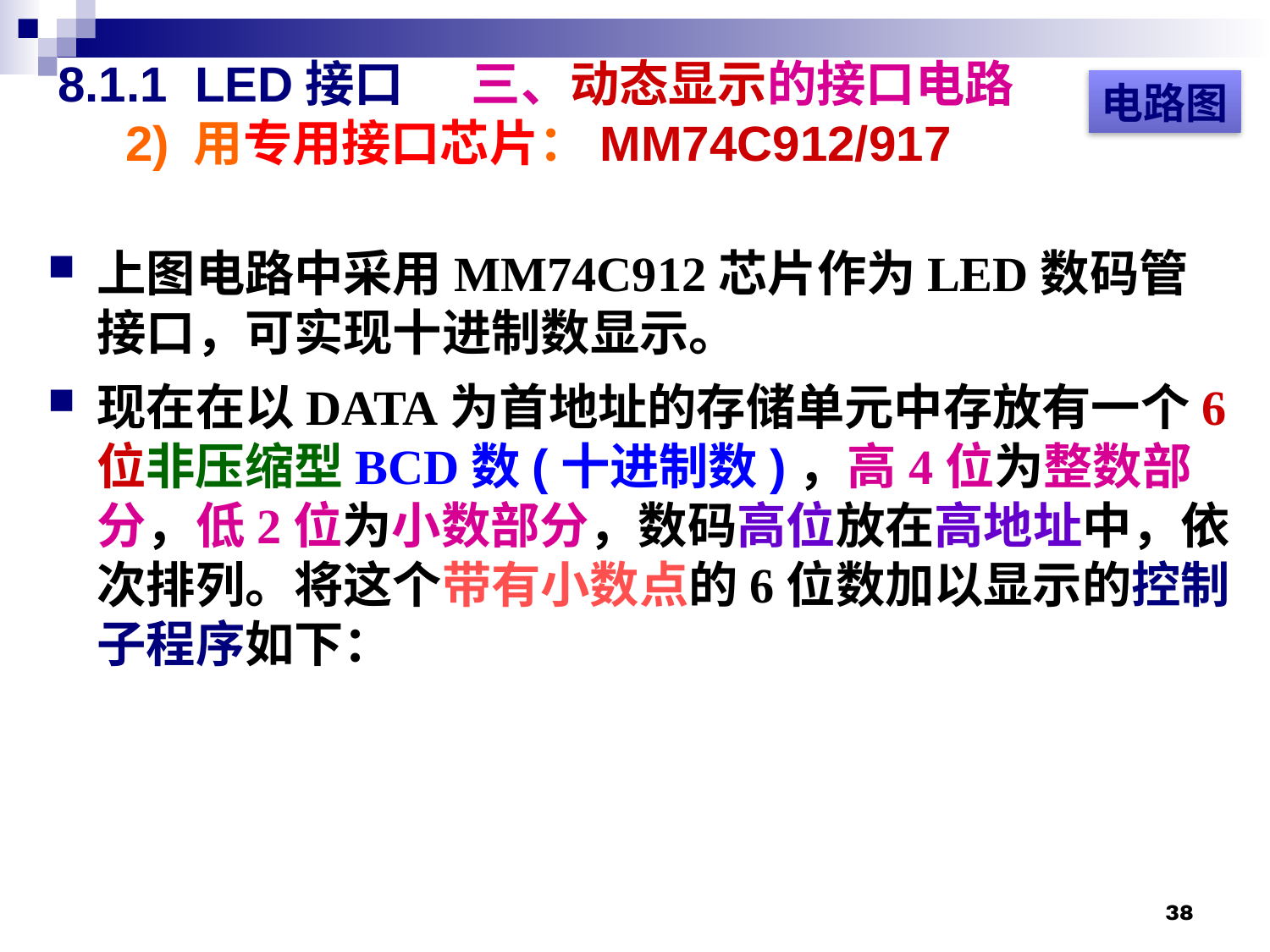

# 8.1.1  LED接口      三、动态显示的接口电路 2) 用专用接口芯片：MM74C912/917
电路图
上图电路中采用MM74C912芯片作为LED数码管接口，可实现十进制数显示。
现在在以DATA为首地址的存储单元中存放有一个6位非压缩型BCD数(十进制数)，高4位为整数部分，低2位为小数部分，数码高位放在高地址中，依次排列。将这个带有小数点的6位数加以显示的控制子程序如下：
38